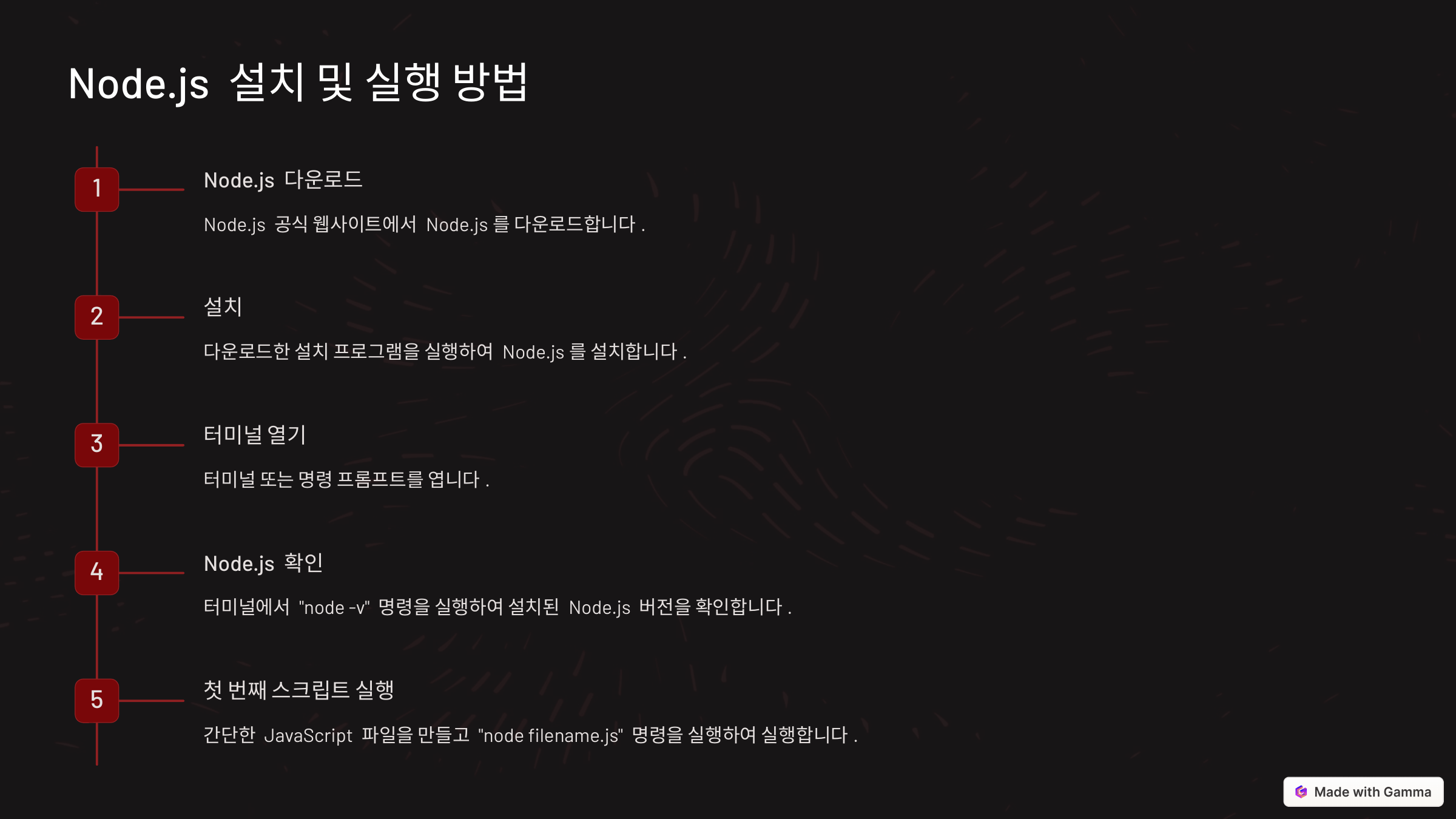

Node.js 설치 및 실행 방법

Node.js 다운로드

1

Node.js 공식 웹사이트에서 Node.js를 다운로드합니다.
설치

2

다운로드한 설치 프로그램을 실행하여 Node.js를 설치합니다.
터미널 열기

3

터미널 또는 명령 프롬프트를 엽니다.
Node.js 확인

4

터미널에서 "node -v" 명령을 실행하여 설치된 Node.js 버전을 확인합니다.
첫 번째 스크립트 실행

5

간단한 JavaScript 파일을 만들고 "node filename.js" 명령을 실행하여 실행합니다.